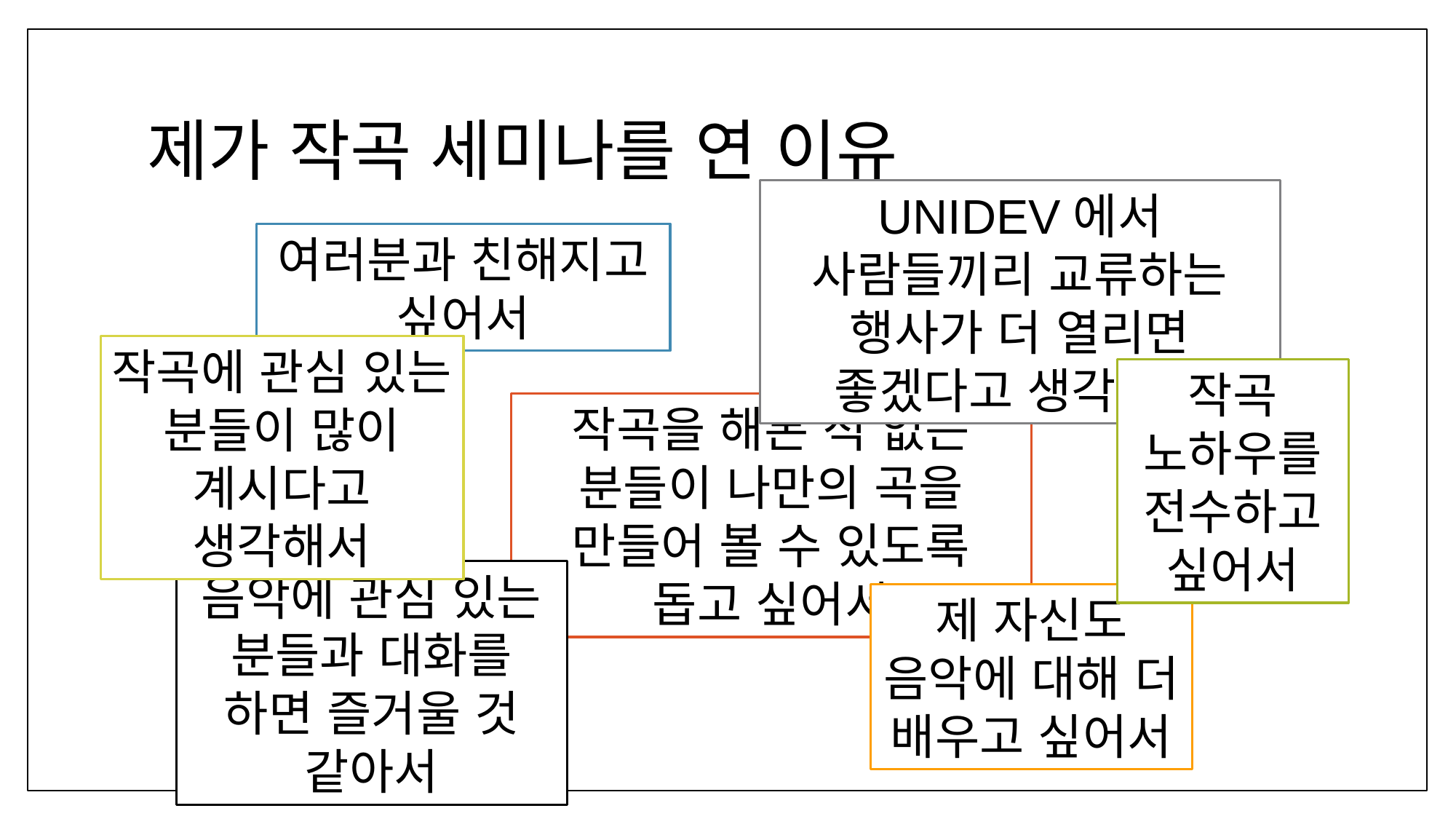

# 제가 작곡 세미나를 연 이유
UNIDEV에서 사람들끼리 교류하는 행사가 더 열리면 좋겠다고 생각해서
여러분과 친해지고 싶어서
작곡에 관심 있는 분들이 많이 계시다고 생각해서
작곡 노하우를 전수하고 싶어서
작곡을 해본 적 없는 분들이 나만의 곡을 만들어 볼 수 있도록 돕고 싶어서
제 자신도 음악에 대해 더 배우고 싶어서
음악에 관심 있는 분들과 대화를 하면 즐거울 것 같아서